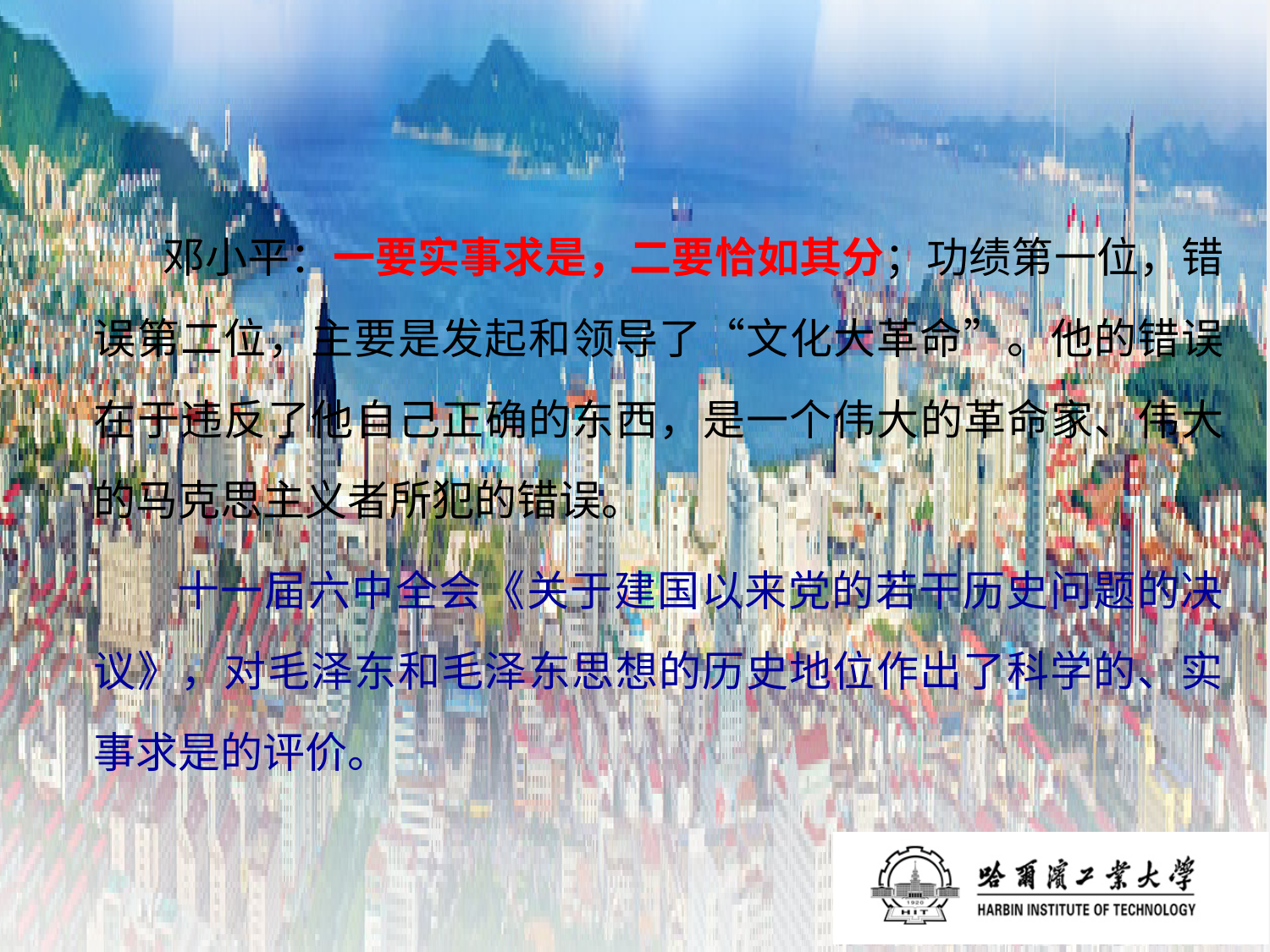

邓小平：一要实事求是，二要恰如其分；功绩第一位，错误第二位，主要是发起和领导了“文化大革命”。他的错误在于违反了他自己正确的东西，是一个伟大的革命家、伟大的马克思主义者所犯的错误。
           十一届六中全会《关于建国以来党的若干历史问题的决议》，对毛泽东和毛泽东思想的历史地位作出了科学的、实事求是的评价。